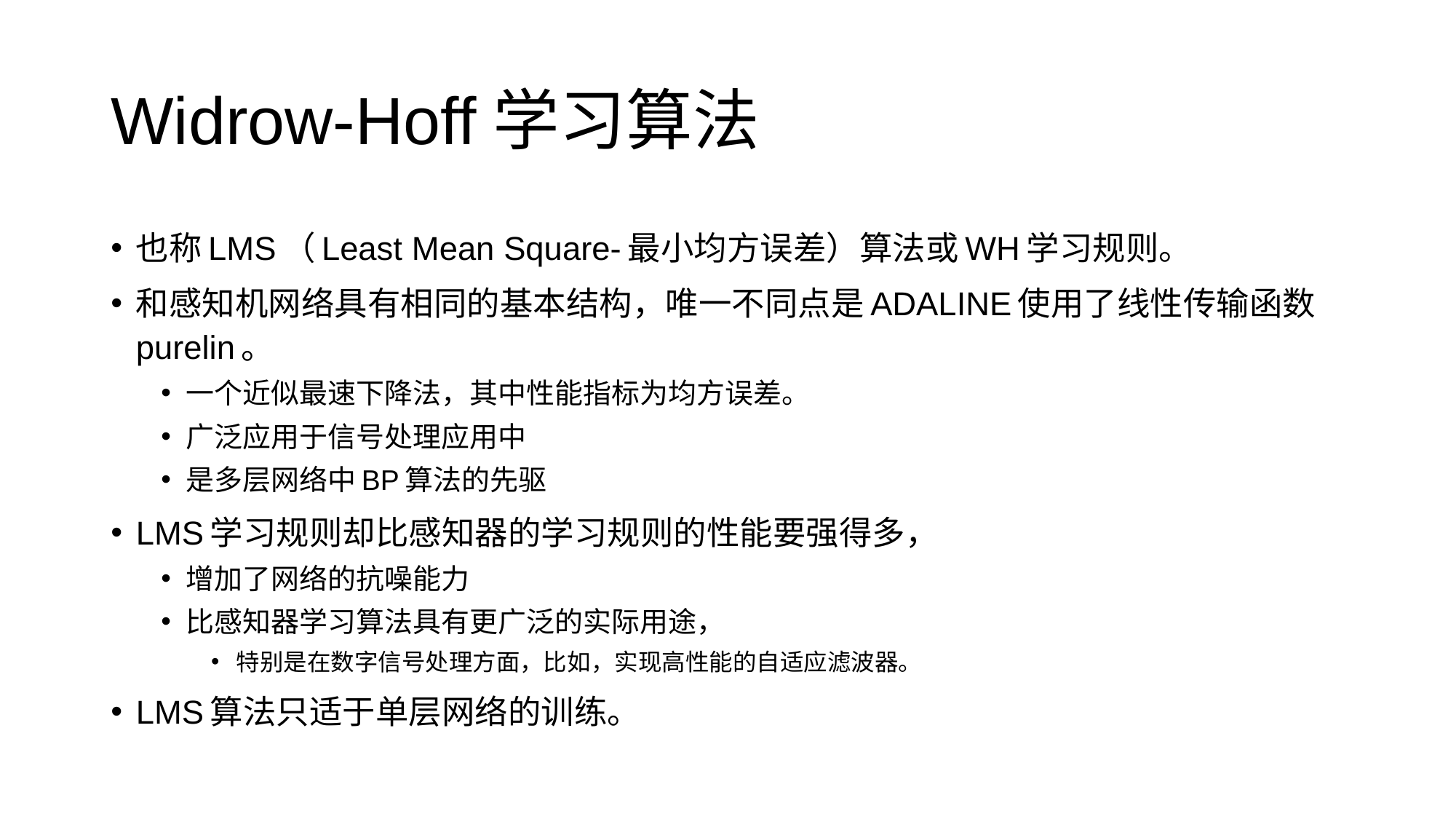

# Widrow-Hoff学习算法
也称LMS（Least Mean Square-最小均方误差）算法或WH学习规则。
和感知机网络具有相同的基本结构，唯一不同点是ADALINE使用了线性传输函数purelin。
一个近似最速下降法，其中性能指标为均方误差。
广泛应用于信号处理应用中
是多层网络中BP算法的先驱
LMS学习规则却比感知器的学习规则的性能要强得多，
增加了网络的抗噪能力
比感知器学习算法具有更广泛的实际用途，
特别是在数字信号处理方面，比如，实现高性能的自适应滤波器。
LMS算法只适于单层网络的训练。